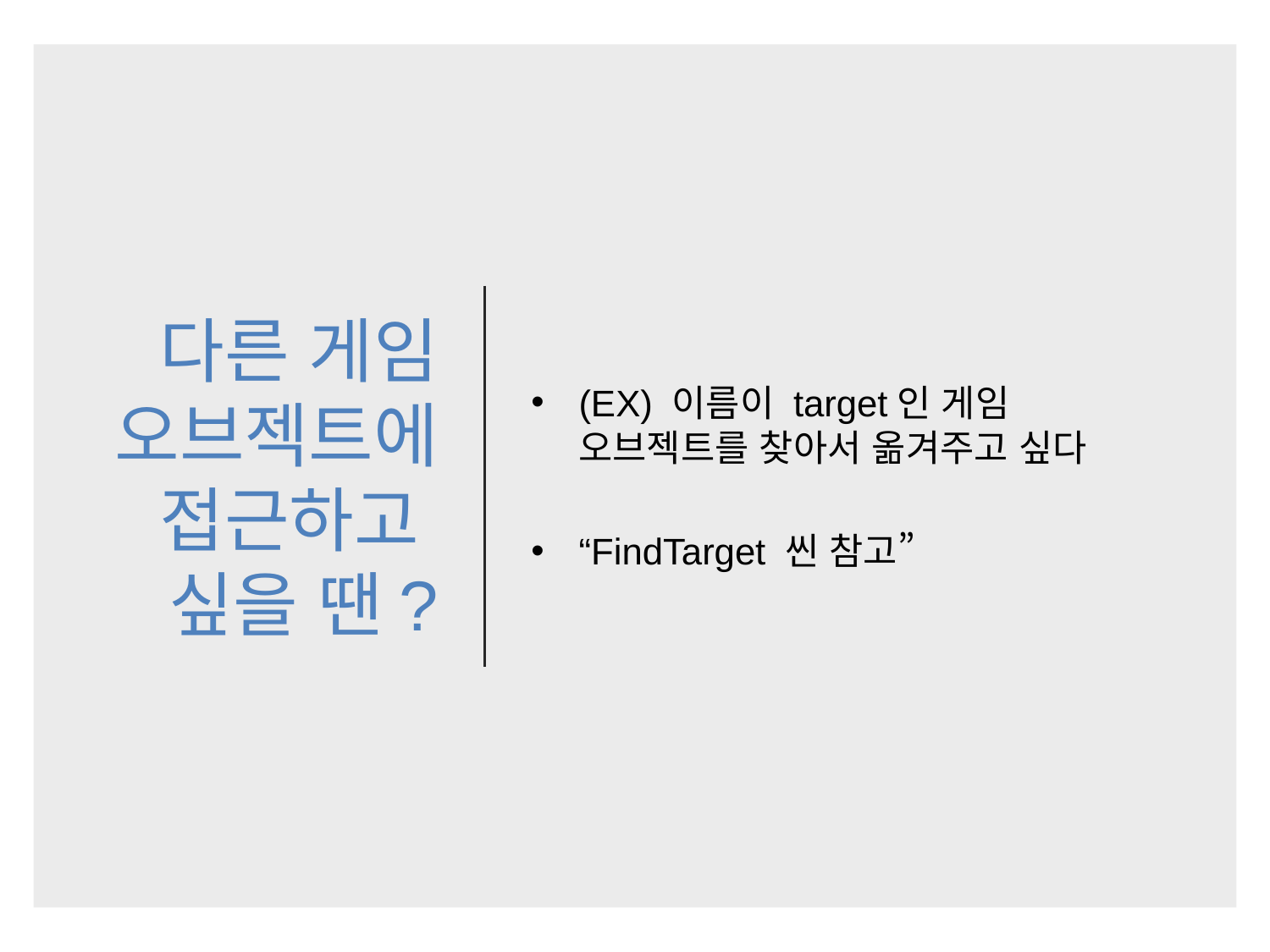

# 다른 게임 오브젝트에 접근하고 싶을 땐?
(EX) 이름이 target인 게임 오브젝트를 찾아서 옮겨주고 싶다

“FindTarget 씬 참고”